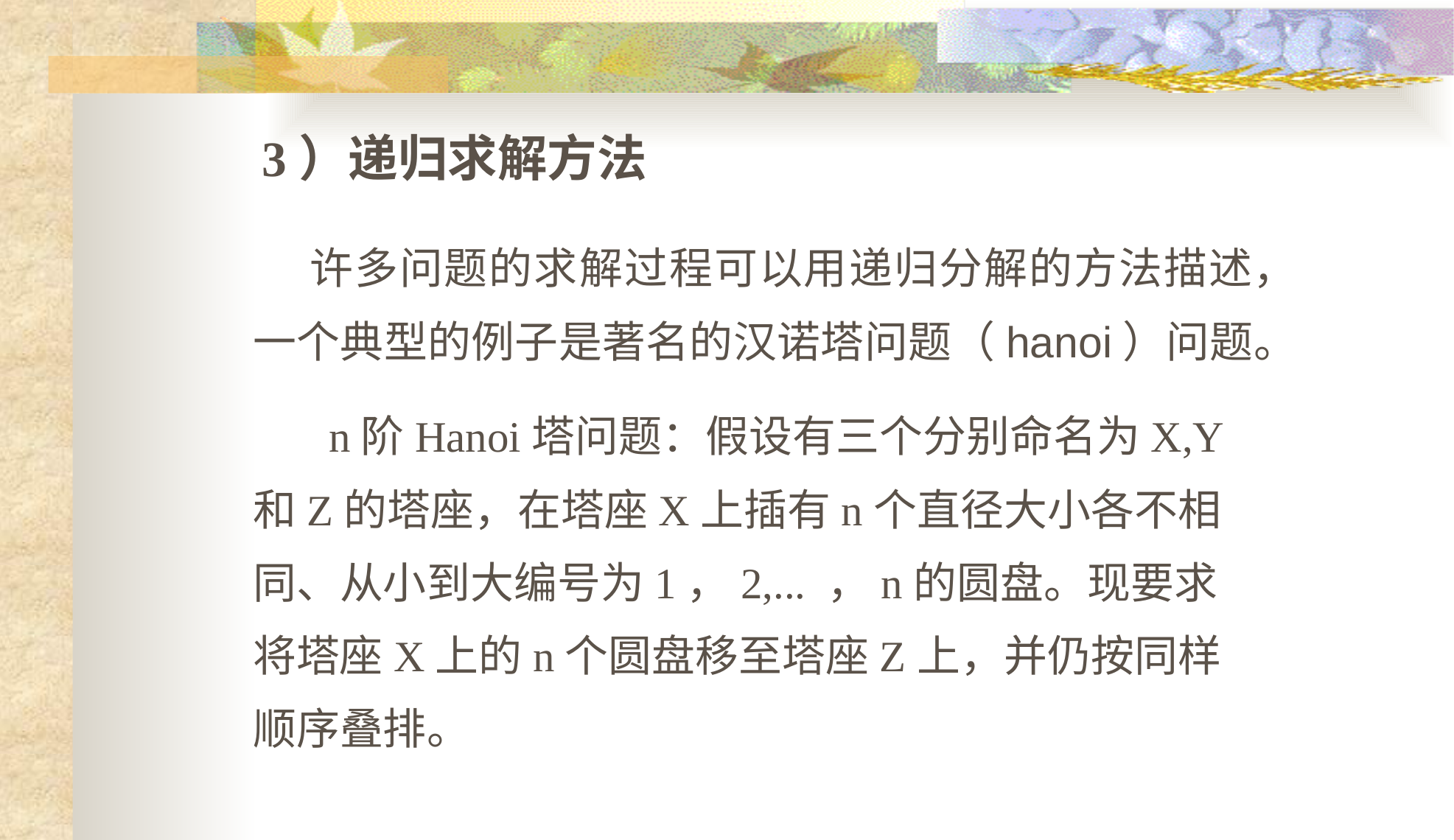

3）递归求解方法
    许多问题的求解过程可以用递归分解的方法描述，一个典型的例子是著名的汉诺塔问题（hanoi）问题。
       n阶Hanoi塔问题：假设有三个分别命名为X,Y和Z的塔座，在塔座X上插有n个直径大小各不相同、从小到大编号为1，2,... ，n的圆盘。现要求将塔座X上的n个圆盘移至塔座Z上，并仍按同样顺序叠排。